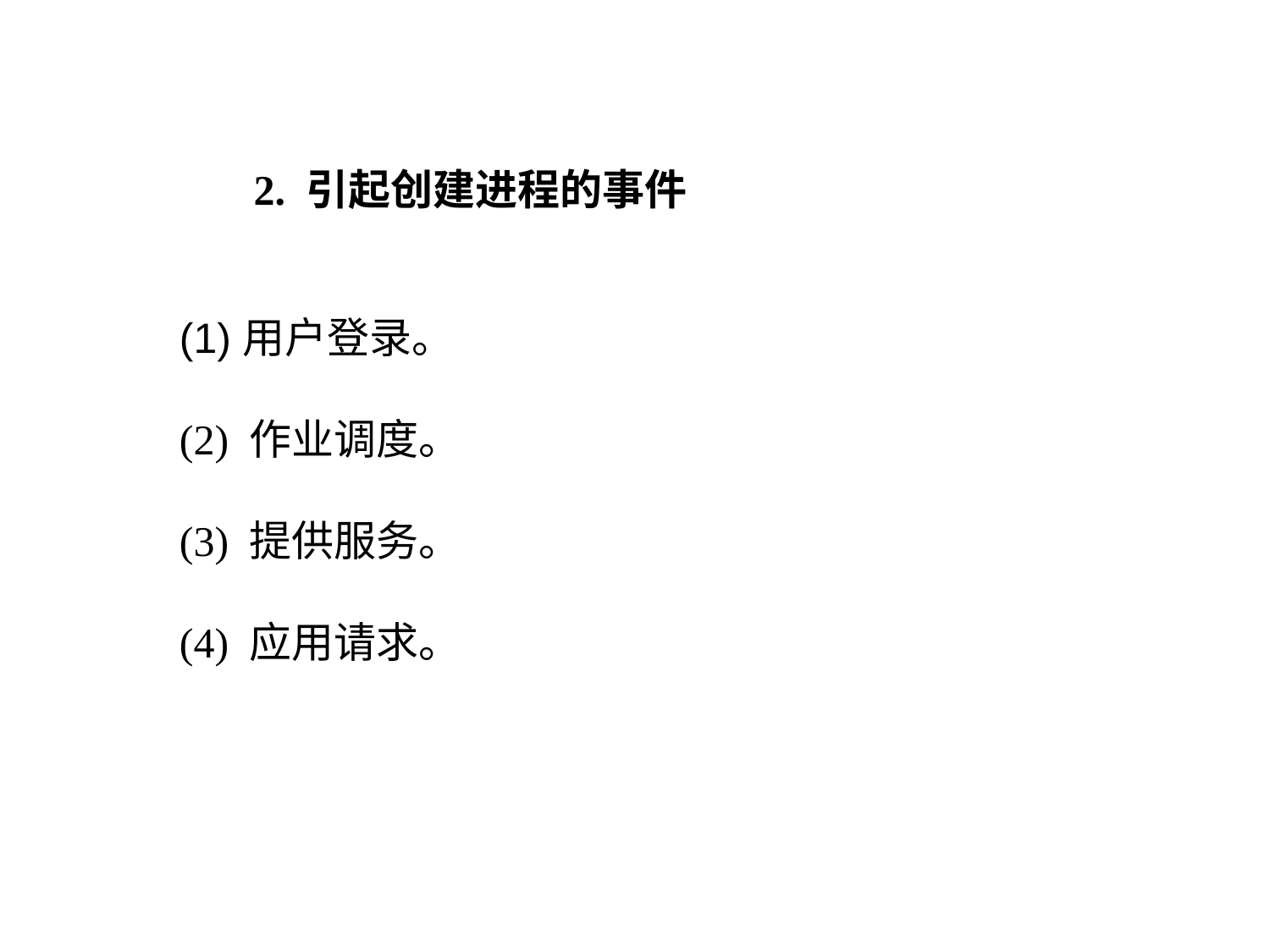

2. 引起创建进程的事件
用户登录。
(2) 作业调度。
(3) 提供服务。
(4) 应用请求。